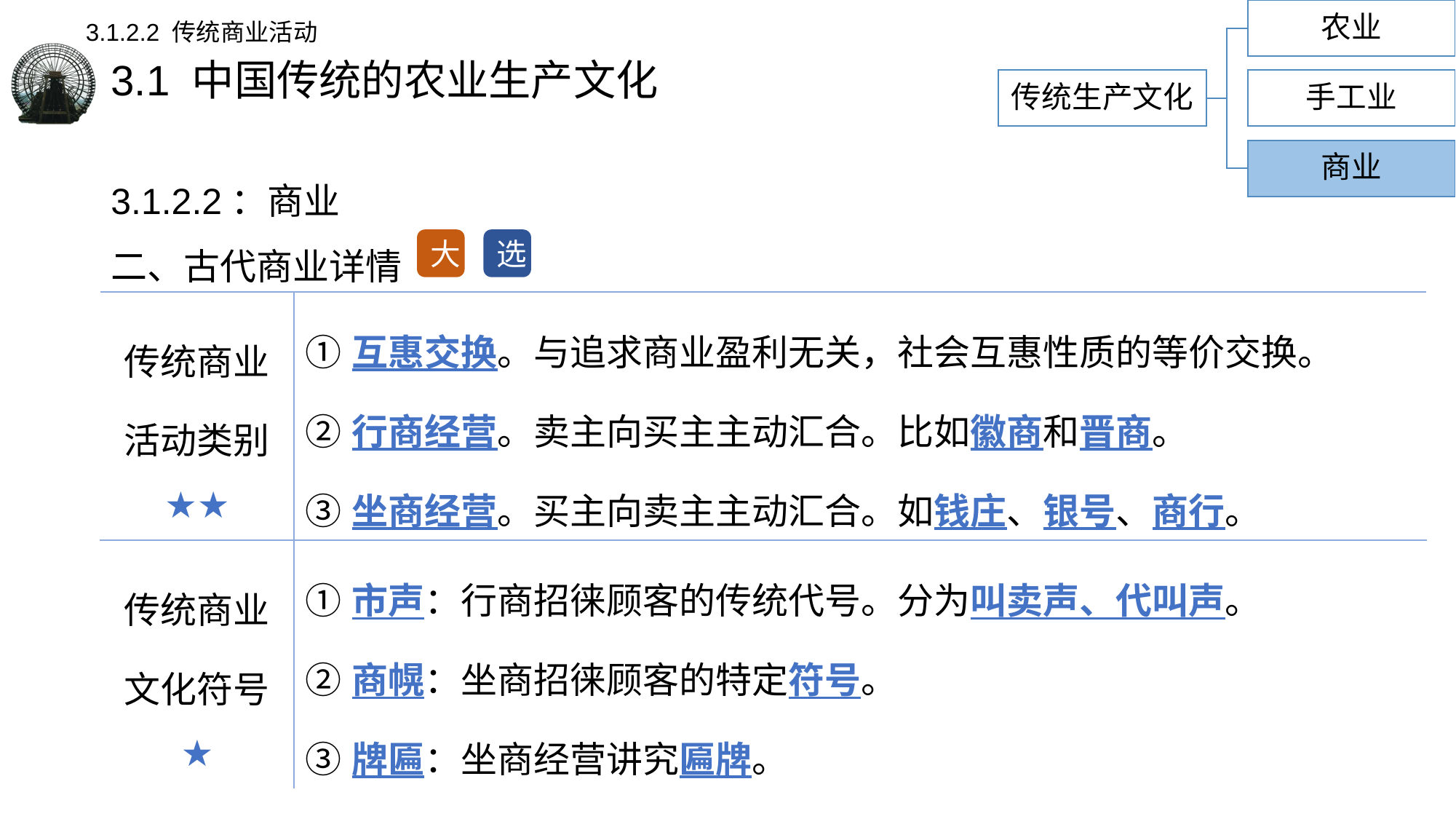

农业
3.1.2.2 传统商业活动

# 3.1 中国传统的农业生产文化
传统生产文化
手工业

商业
3.1.2.2：商业
二、古代商业详情
大
选
| 传统商业活动类别 ★★ | ①互惠交换。与追求商业盈利无关，社会互惠性质的等价交换。 ②行商经营。卖主向买主主动汇合。比如徽商和晋商。 ③坐商经营。买主向卖主主动汇合。如钱庄、银号、商行。 |
| --- | --- |
| 传统商业文化符号 ★ | ①市声：行商招徕顾客的传统代号。分为叫卖声、代叫声。 ②商幌：坐商招徕顾客的特定符号。 ③牌匾：坐商经营讲究匾牌。 |
53